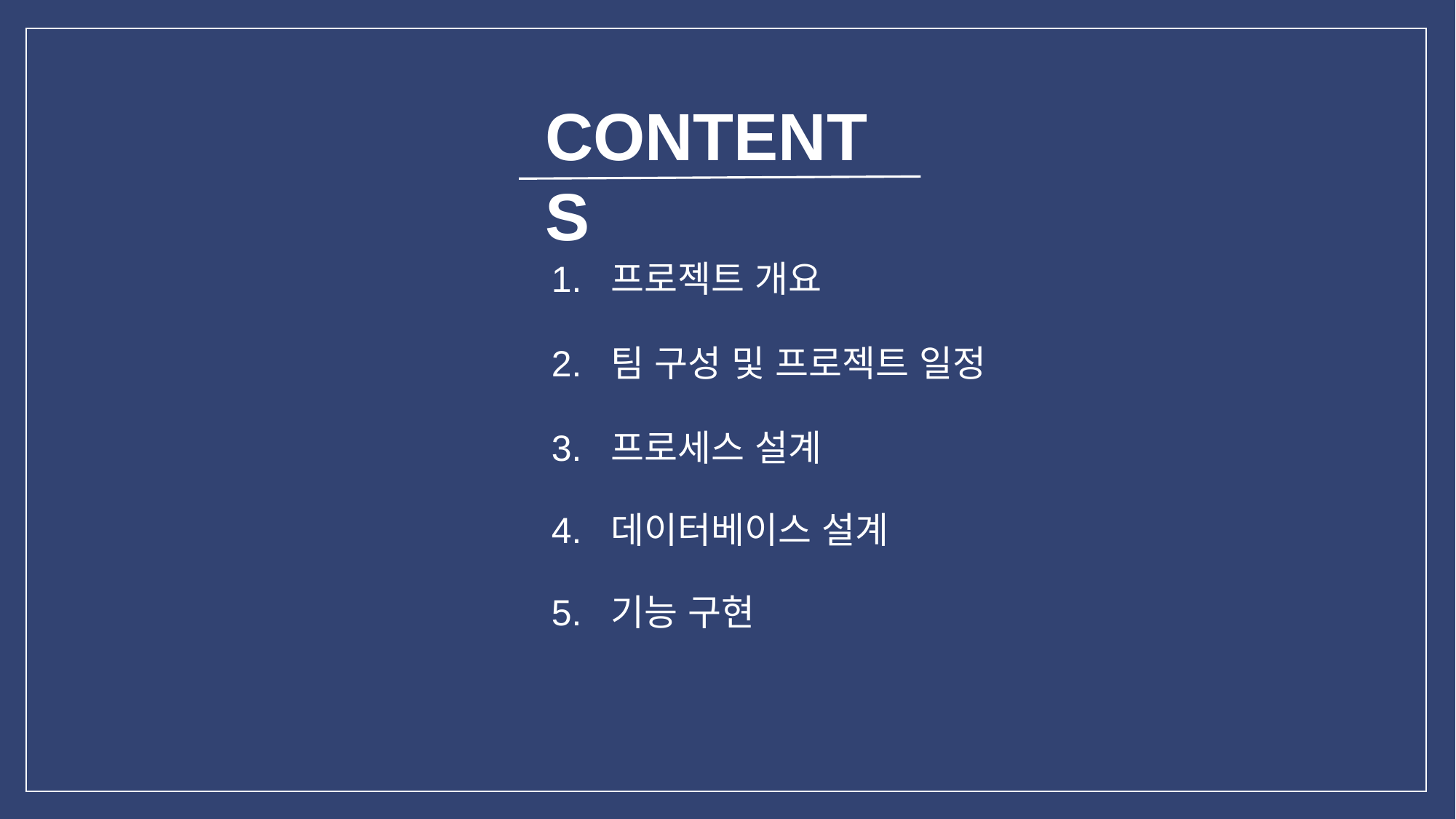

CONTENTS
1.  프로젝트 개요
2.  팀 구성 및 프로젝트 일정
3.  프로세스 설계
4.  데이터베이스 설계
5.  기능 구현